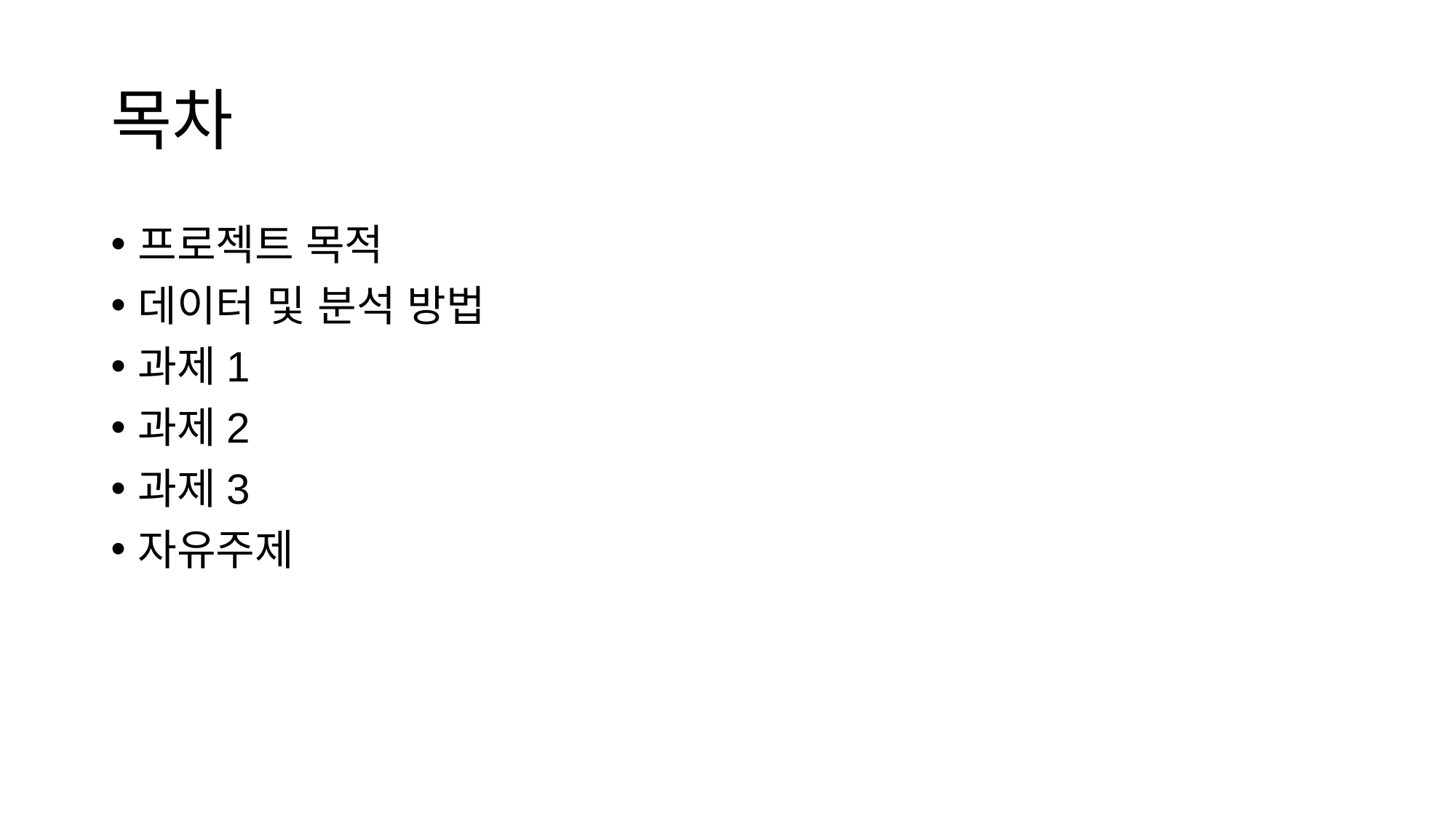

# 목차
프로젝트 목적
데이터 및 분석 방법
과제1
과제2
과제3
자유주제